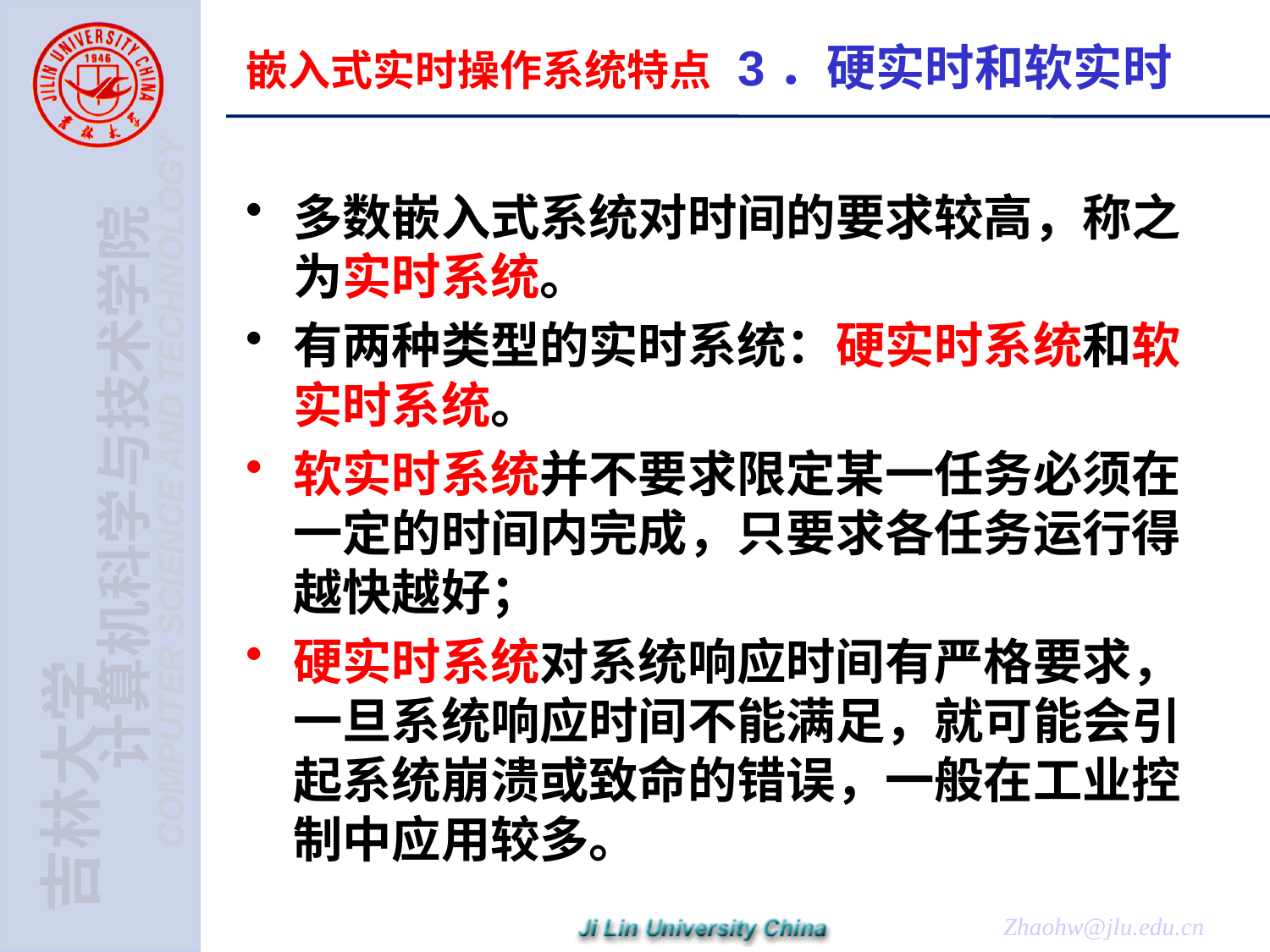

# 嵌入式实时操作系统特点 3．硬实时和软实时
多数嵌入式系统对时间的要求较高，称之为实时系统。
有两种类型的实时系统：硬实时系统和软实时系统。
软实时系统并不要求限定某一任务必须在一定的时间内完成，只要求各任务运行得越快越好；
硬实时系统对系统响应时间有严格要求，一旦系统响应时间不能满足，就可能会引起系统崩溃或致命的错误，一般在工业控制中应用较多。